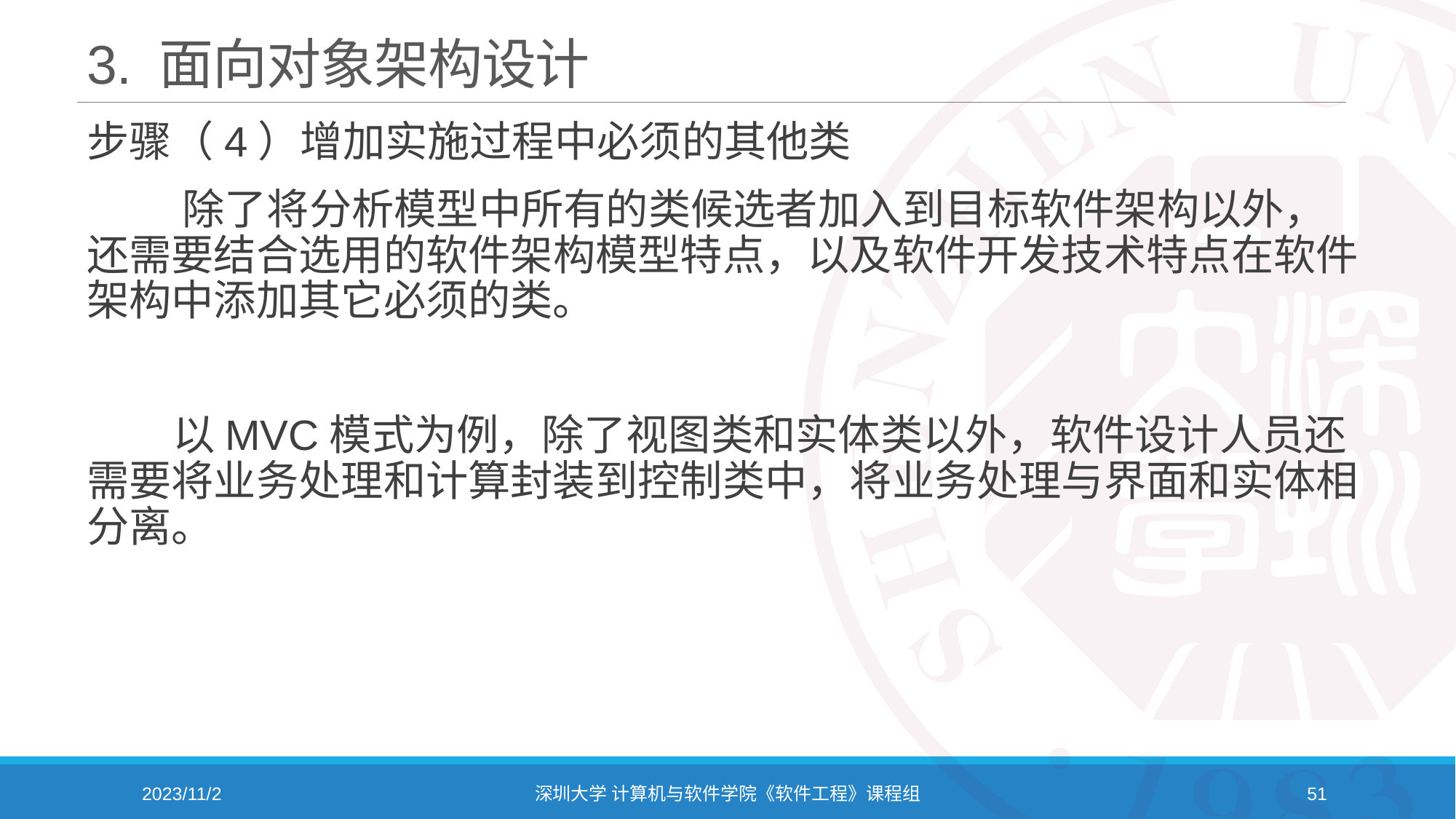

# 3. 面向对象架构设计
步骤（4）增加实施过程中必须的其他类
         除了将分析模型中所有的类候选者加入到目标软件架构以外，还需要结合选用的软件架构模型特点，以及软件开发技术特点在软件架构中添加其它必须的类。

        以MVC模式为例，除了视图类和实体类以外，软件设计人员还需要将业务处理和计算封装到控制类中，将业务处理与界面和实体相分离。

2023/11/2
深圳大学 计算机与软件学院《软件工程》课程组
51